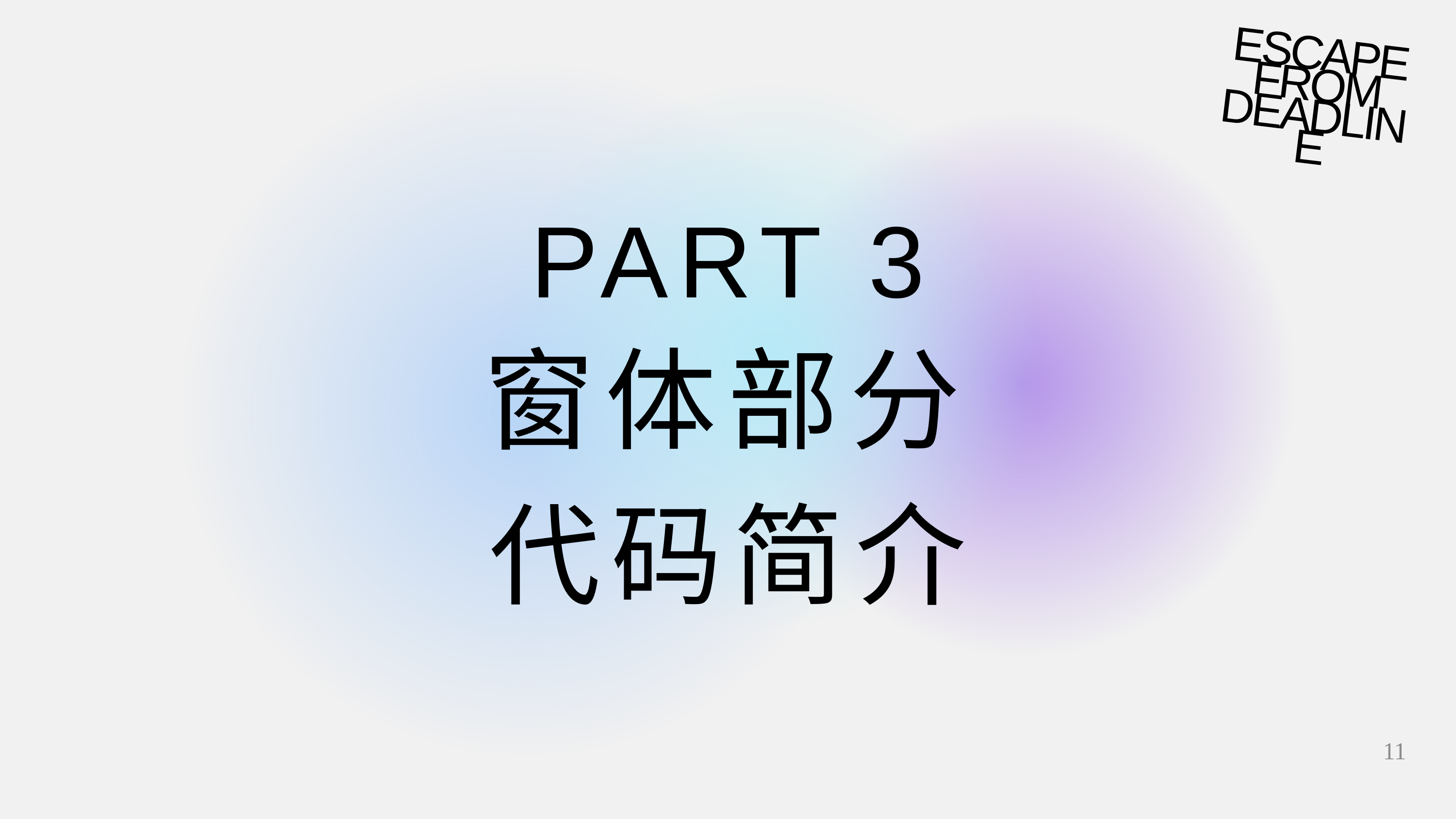

ESCAPE FROM DEADLINE

PART 3
窗体部分代码简介
11